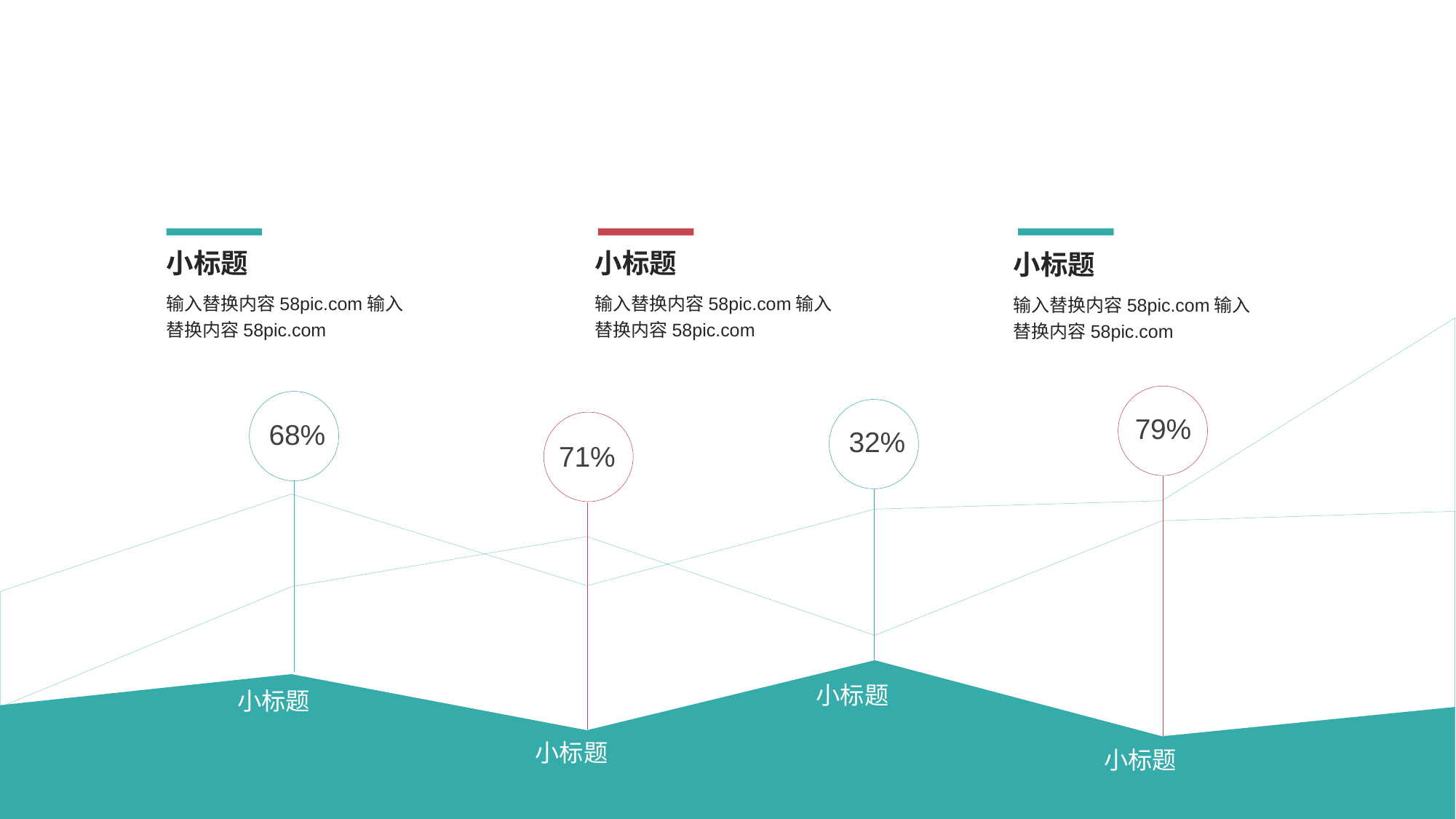

小标题
输入替换内容58pic.com输入替换内容58pic.com
小标题
输入替换内容58pic.com输入替换内容58pic.com
小标题
输入替换内容58pic.com输入替换内容58pic.com

79%

小标题

68%

小标题

32%

小标题

71%

小标题